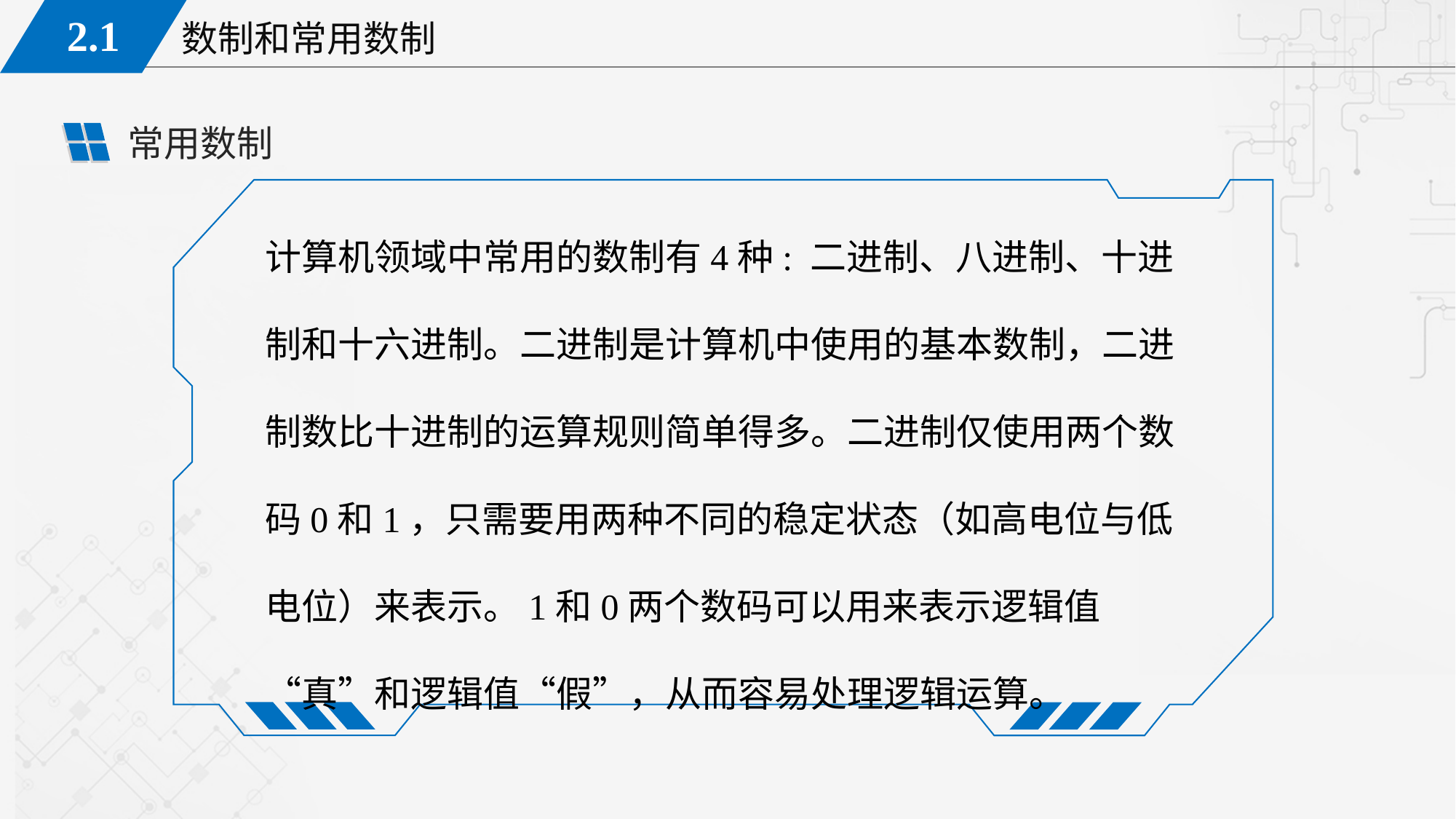

常用数制

计算机领域中常用的数制有4种: 二进制、八进制、十进制和十六进制。二进制是计算机中使用的基本数制，二进制数比十进制的运算规则简单得多。二进制仅使用两个数码0和1，只需要用两种不同的稳定状态（如高电位与低电位）来表示。1和0两个数码可以用来表示逻辑值“真”和逻辑值“假”，从而容易处理逻辑运算。